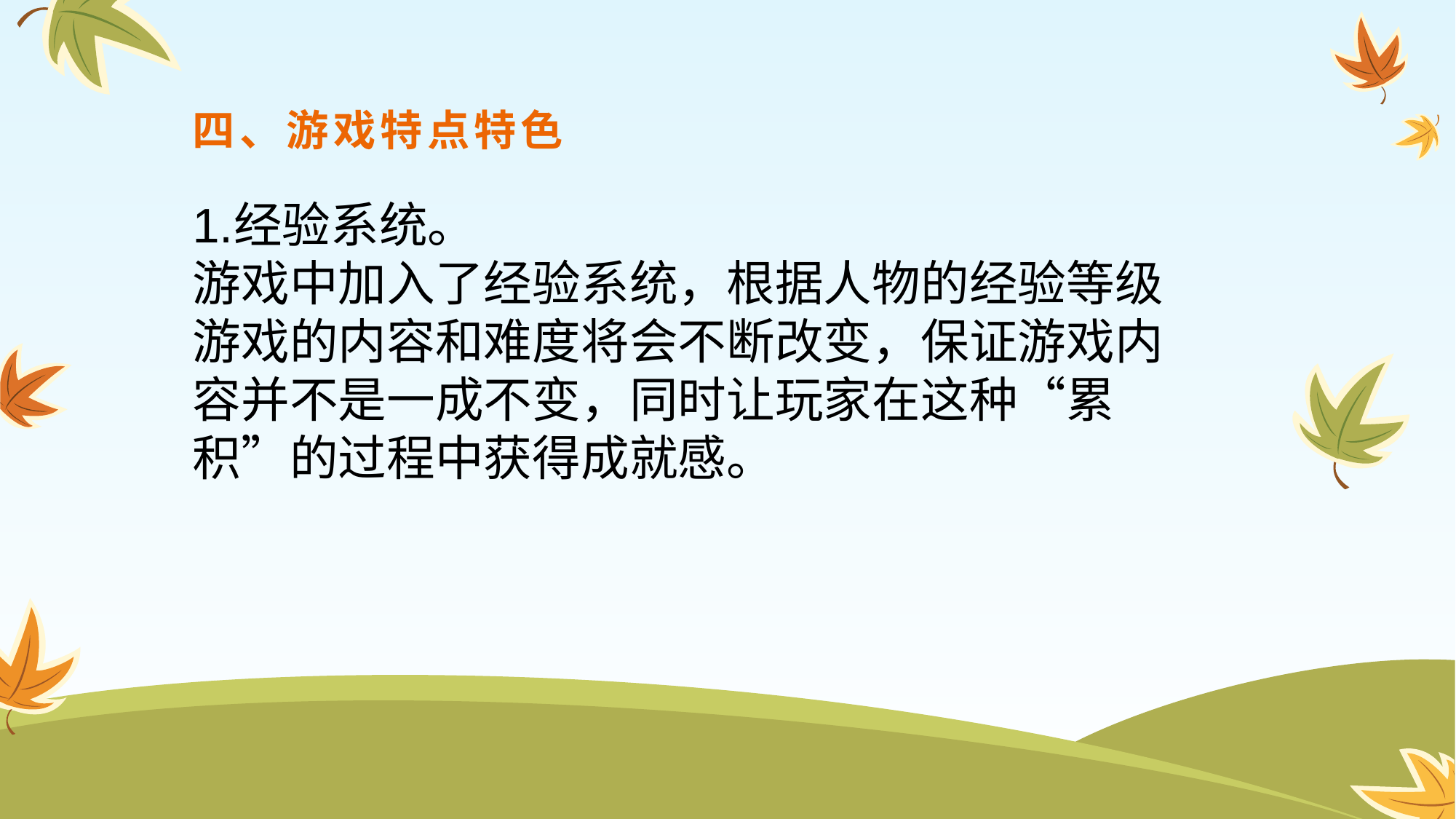

四、游戏特点特色
经验系统。
游戏中加入了经验系统，根据人物的经验等级游戏的内容和难度将会不断改变，保证游戏内容并不是一成不变，同时让玩家在这种“累积”的过程中获得成就感。